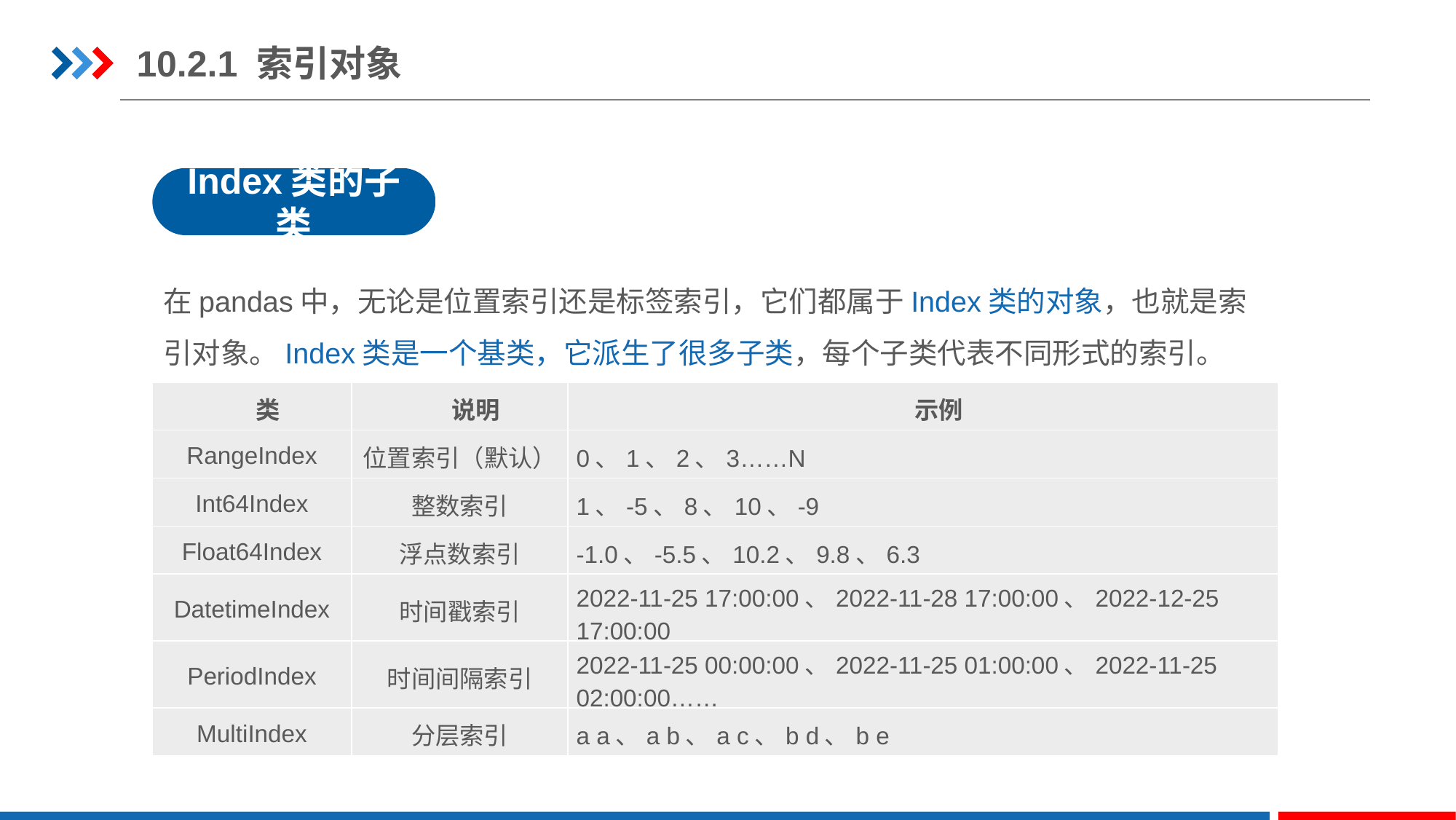

10.2.1 索引对象
Index类的子类
在pandas中，无论是位置索引还是标签索引，它们都属于Index类的对象，也就是索引对象。Index类是一个基类，它派生了很多子类，每个子类代表不同形式的索引。
| 类 | 说明 | 示例 |
| --- | --- | --- |
| RangeIndex | 位置索引（默认） | 0、1、2、3……N |
| Int64Index | 整数索引 | 1、-5、8、10、-9 |
| Float64Index | 浮点数索引 | -1.0、-5.5、10.2、9.8、6.3 |
| DatetimeIndex | 时间戳索引 | 2022-11-25 17:00:00、2022-11-28 17:00:00、2022-12-25 17:00:00 |
| PeriodIndex | 时间间隔索引 | 2022-11-25 00:00:00、2022-11-25 01:00:00、2022-11-25 02:00:00…… |
| MultiIndex | 分层索引 | a a、a b、a c、b d、b e |